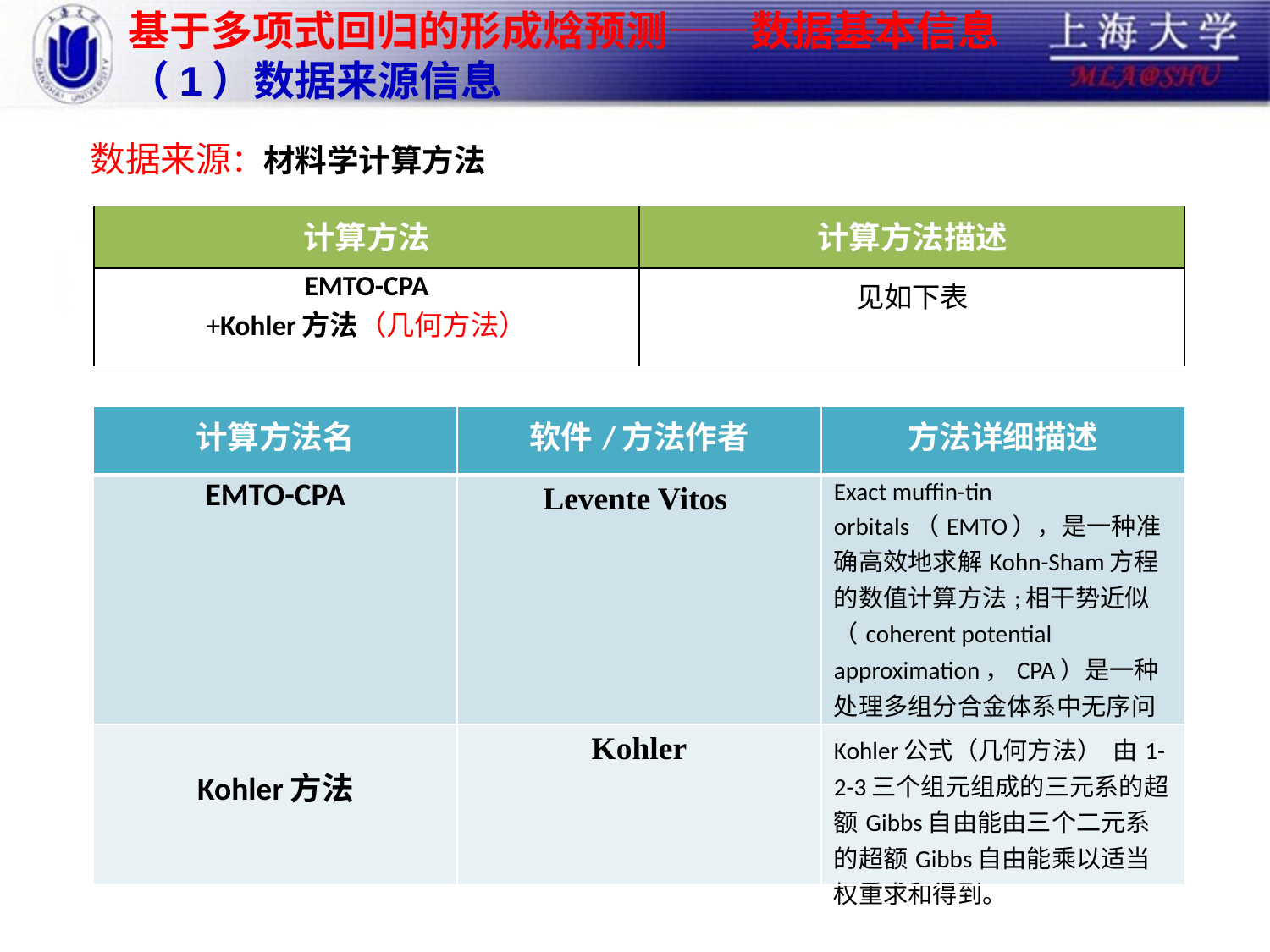

# 基于多项式回归的形成焓预测——数据基本信息 （1）数据来源信息
数据来源：材料学计算方法
| 计算方法 | 计算方法描述 |
| --- | --- |
| EMTO-CPA +Kohler方法（几何方法） | 见如下表 |
| 计算方法名 | 软件/方法作者 | 方法详细描述 |
| --- | --- | --- |
| EMTO-CPA | Levente Vitos | Exact muffin-tin orbitals（EMTO），是一种准确高效地求解Kohn-Sham方程的数值计算方法;相干势近似（coherent potential approximation，CPA）是一种处理多组分合金体系中无序问题的一种最有效的方法 |
| Kohler方法 | Kohler | Kohler公式（几何方法） 由1-2-3三个组元组成的三元系的超额Gibbs自由能由三个二元系的超额Gibbs自由能乘以适当权重求和得到。 |